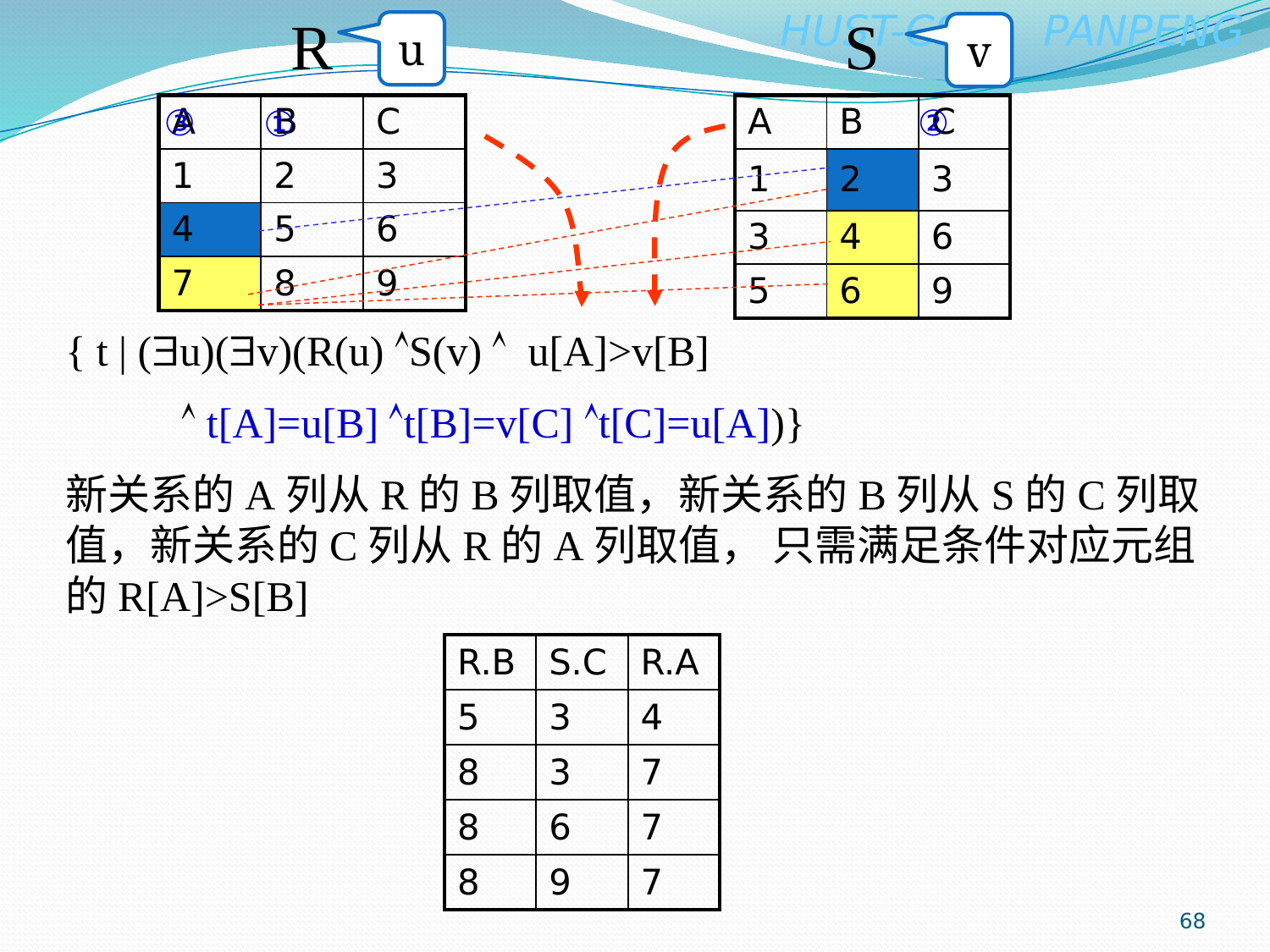

R
S
u
v
③
②
①
| A | B | C |
| --- | --- | --- |
| 1 | 2 | 3 |
| 4 | 5 | 6 |
| 7 | 8 | 9 |
| A | B | C |
| --- | --- | --- |
| 1 | 2 | 3 |
| 3 | 4 | 6 |
| 5 | 6 | 9 |

{ t | (∃u)(∃v)(R(u) ∧S(v) ∧  u[A]>v[B]
           ∧ t[A]=u[B] ∧t[B]=v[C] ∧t[C]=u[A])}
新关系的A列从R的B列取值，新关系的B列从S的C列取值，新关系的C列从R的A列取值， 只需满足条件对应元组的R[A]>S[B]
| R.B | S.C | R.A |
| --- | --- | --- |
| 5 | 3 | 4 |
| 8 | 3 | 7 |
| 8 | 6 | 7 |
| 8 | 9 | 7 |
68